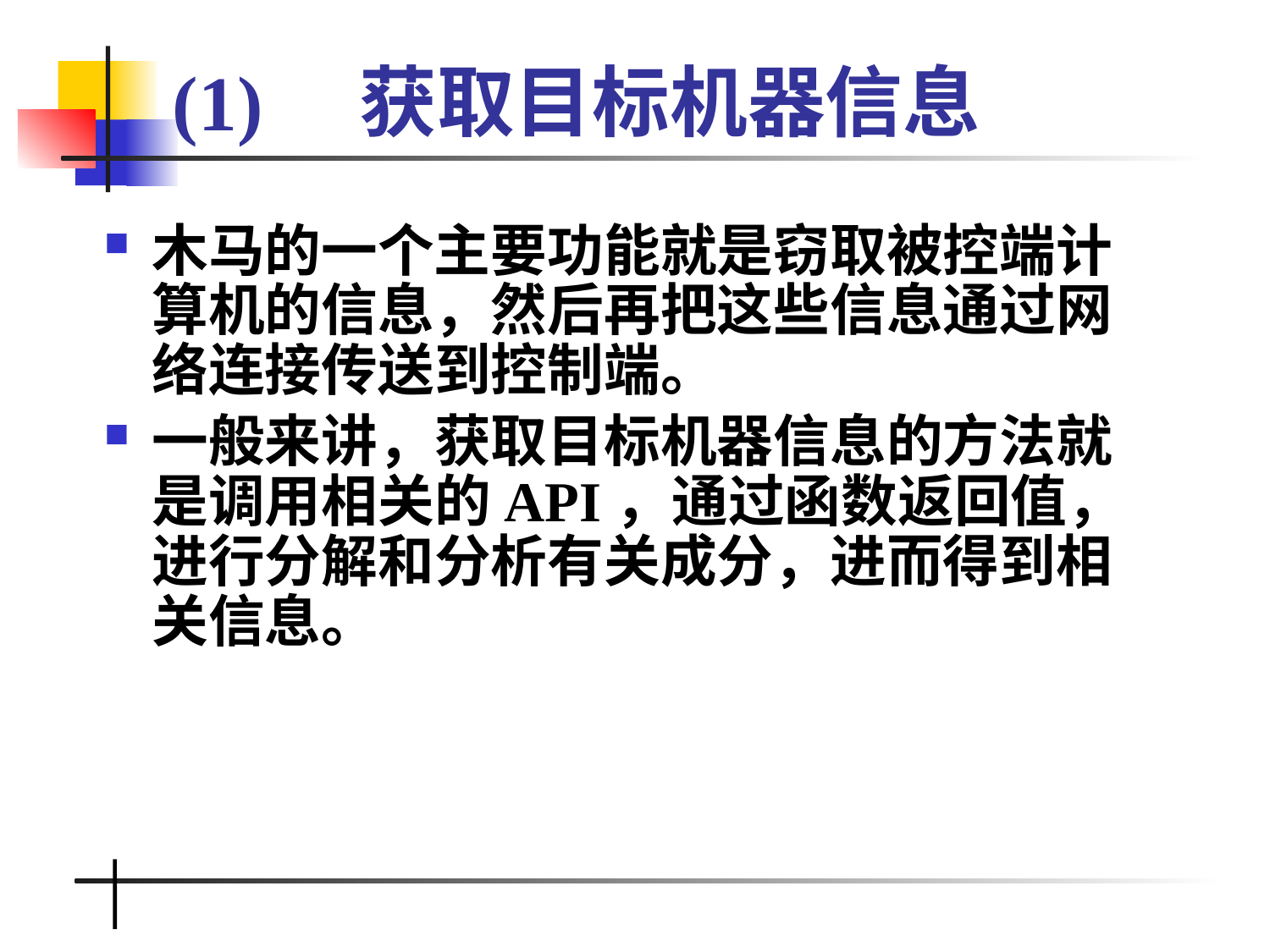

# (1)　获取目标机器信息
木马的一个主要功能就是窃取被控端计算机的信息，然后再把这些信息通过网络连接传送到控制端。
一般来讲，获取目标机器信息的方法就是调用相关的API，通过函数返回值，进行分解和分析有关成分，进而得到相关信息。